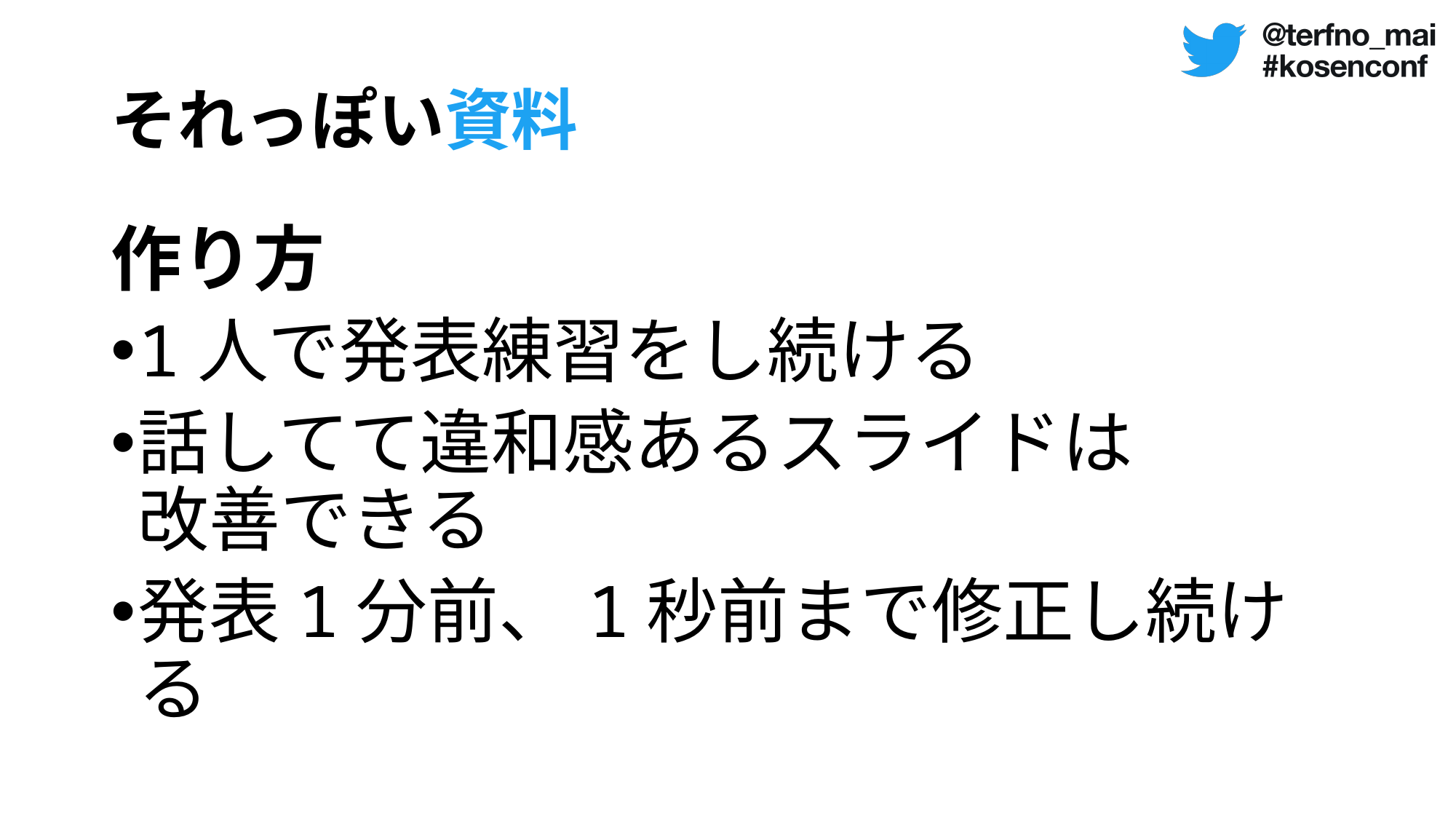

# それっぽい資料
作り方
1人で発表練習をし続ける
話してて違和感あるスライドは
改善できる
発表1分前、1秒前まで修正し続ける